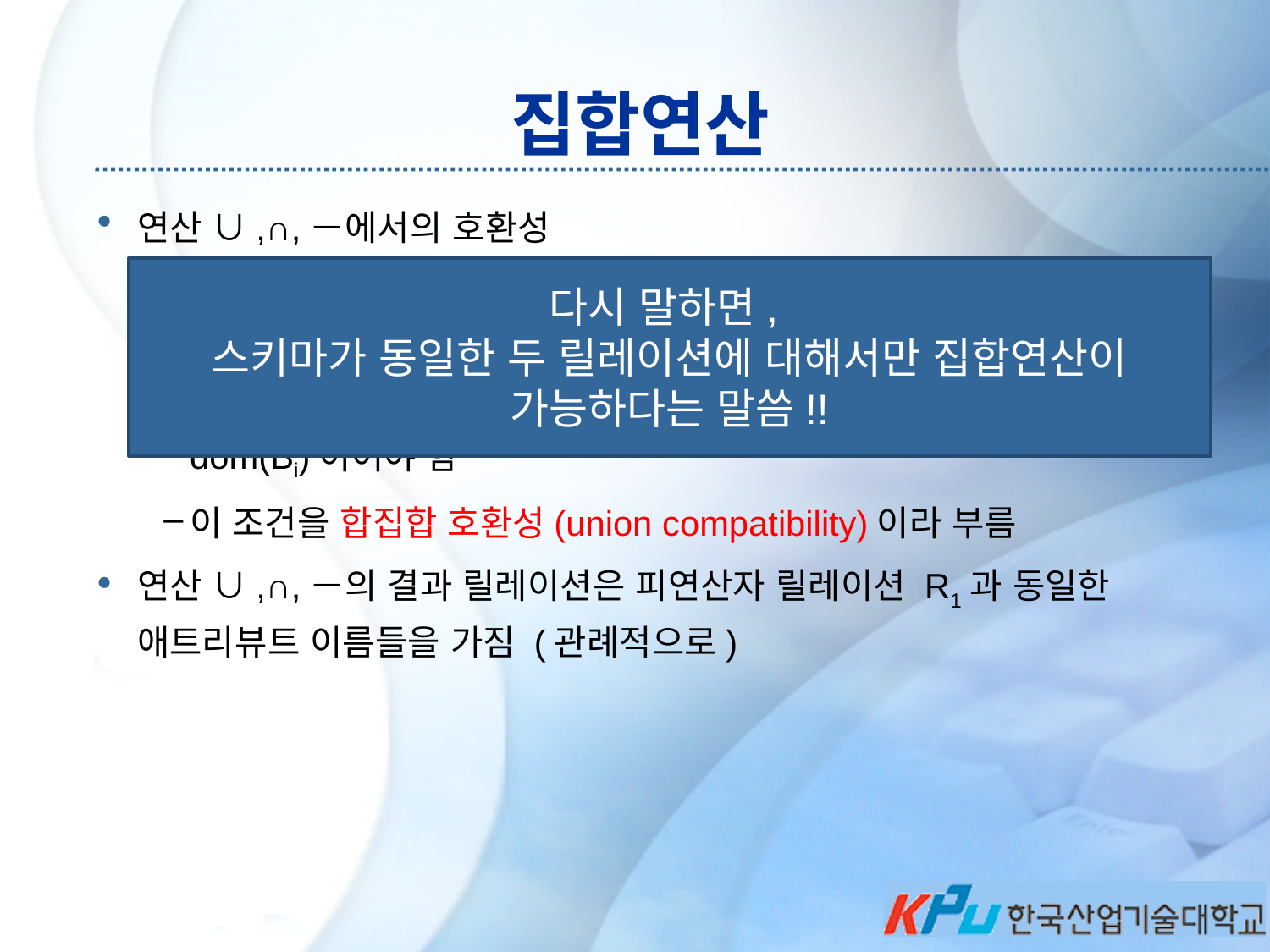

# 집합연산
연산 ∪,∩,－에서의 호환성
 피연산자 릴레이션 R1(A1,A2,...,An)과 R2(B1,B2,...,Bn)는 애트리뷰트들의 갯수가 동일하고, 대응되는 애트리뷰트들의 도메인이 호환성을 가져야 함; 즉, i=1,2,...,n에 대하여 dom(Ai) = dom(Bi)이어야 함
이 조건을 합집합 호환성(union compatibility)이라 부름
연산 ∪,∩,－의 결과 릴레이션은 피연산자 릴레이션 R1과 동일한 애트리뷰트 이름들을 가짐 (관례적으로)
다시 말하면,
스키마가 동일한 두 릴레이션에 대해서만 집합연산이 가능하다는 말씀!!